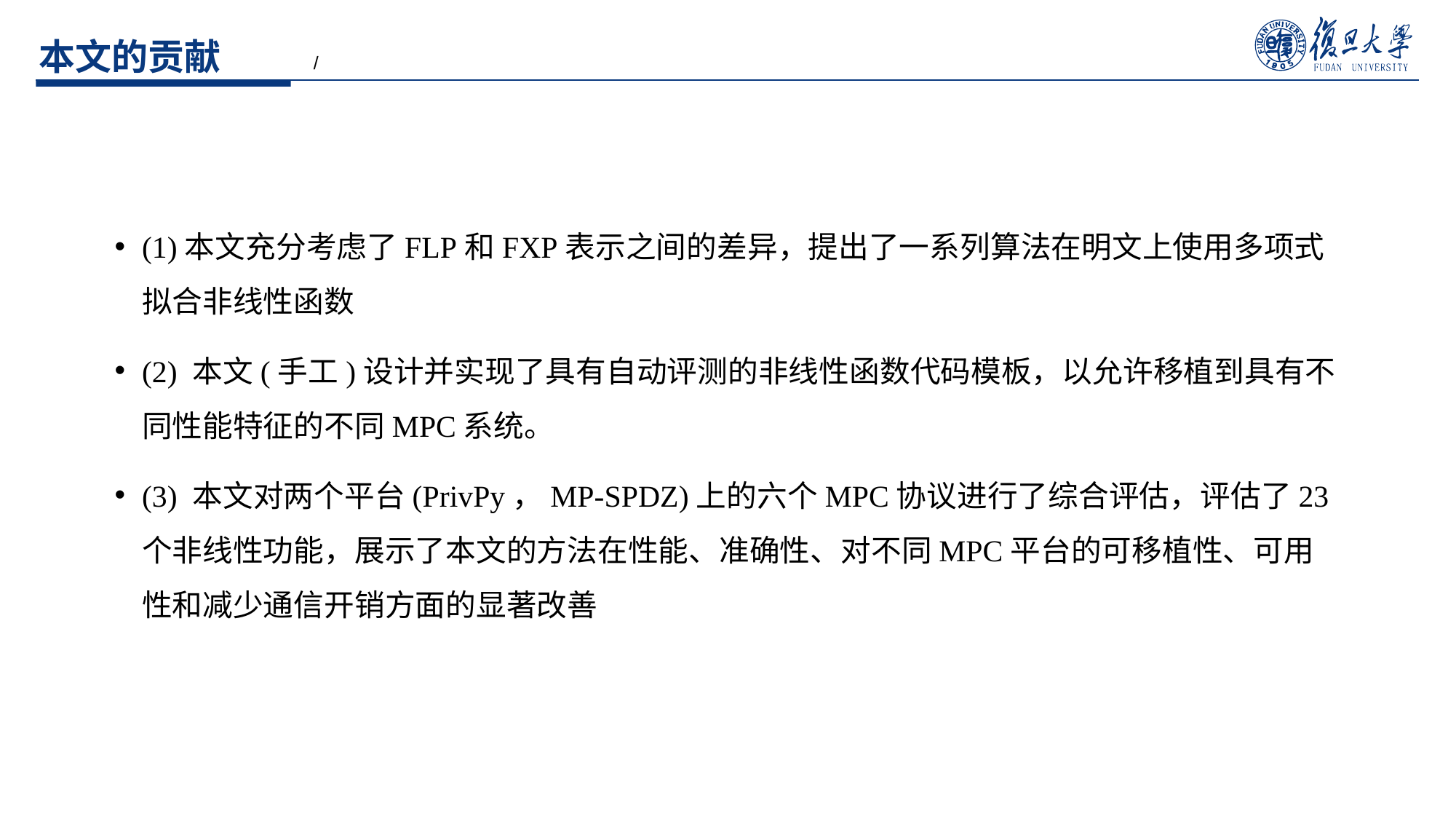

# 本文的贡献
(1)本文充分考虑了FLP和FXP表示之间的差异，提出了一系列算法在明文上使用多项式拟合非线性函数
(2) 本文(手工)设计并实现了具有自动评测的非线性函数代码模板，以允许移植到具有不同性能特征的不同MPC系统。
(3) 本文对两个平台(PrivPy，MP-SPDZ)上的六个MPC协议进行了综合评估，评估了23个非线性功能，展示了本文的方法在性能、准确性、对不同MPC平台的可移植性、可用性和减少通信开销方面的显著改善